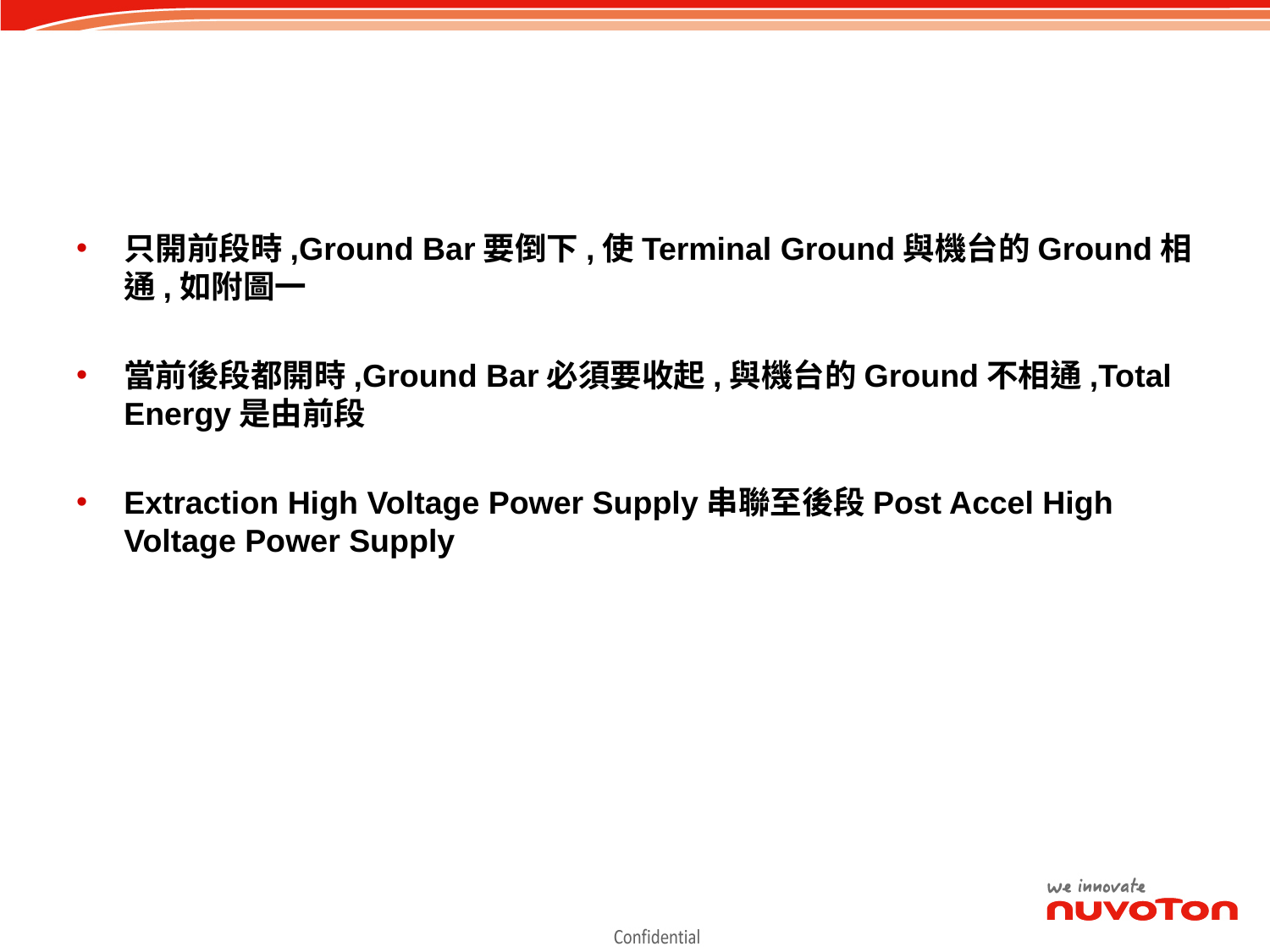

#
只開前段時,Ground Bar要倒下,使Terminal Ground與機台的Ground相通,如附圖一

當前後段都開時,Ground Bar必須要收起,與機台的Ground不相通,Total Energy是由前段

Extraction High Voltage Power Supply串聯至後段Post Accel High Voltage Power Supply